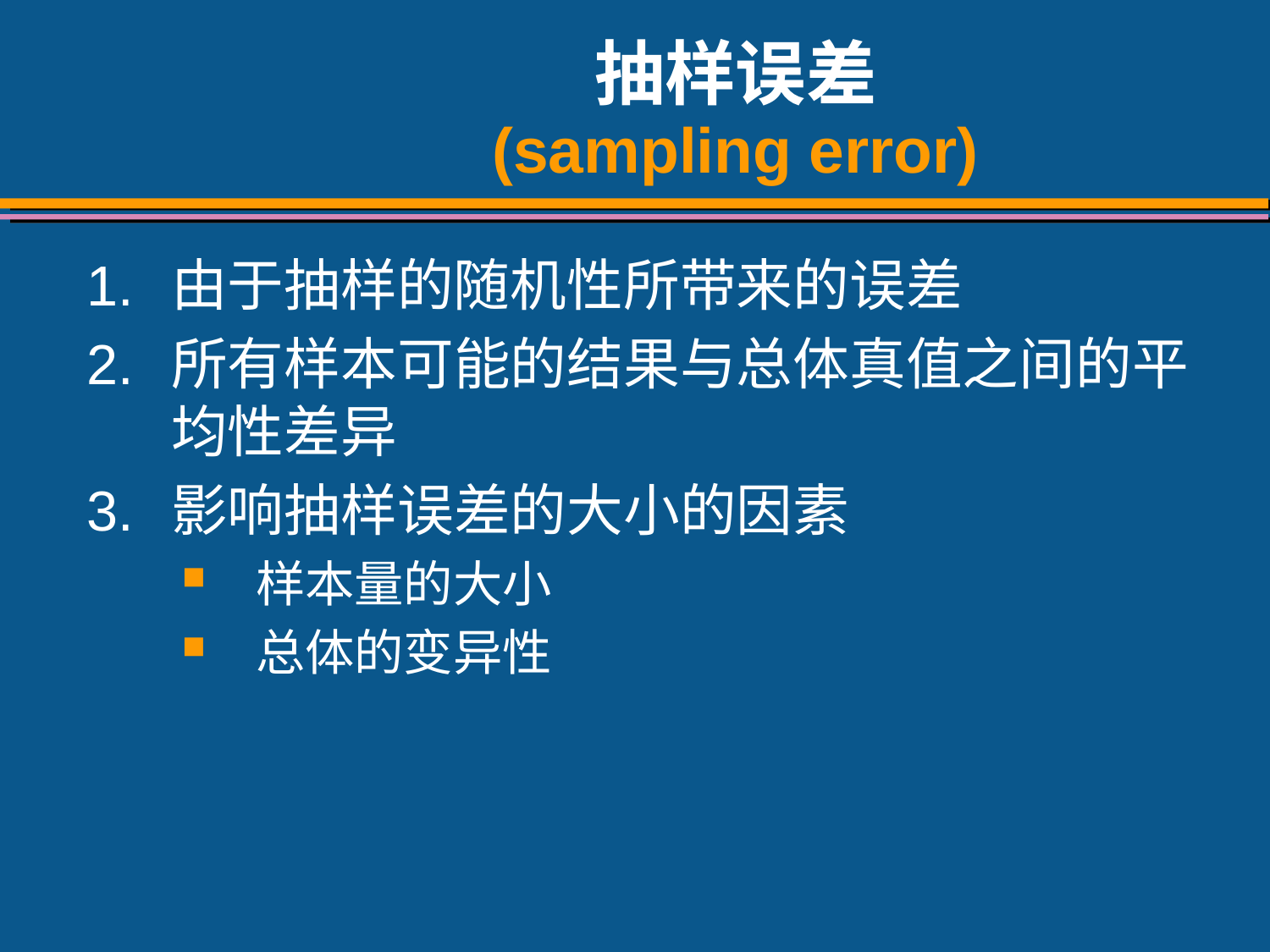

# 抽样误差 (sampling error)
由于抽样的随机性所带来的误差
所有样本可能的结果与总体真值之间的平均性差异
影响抽样误差的大小的因素
样本量的大小
总体的变异性